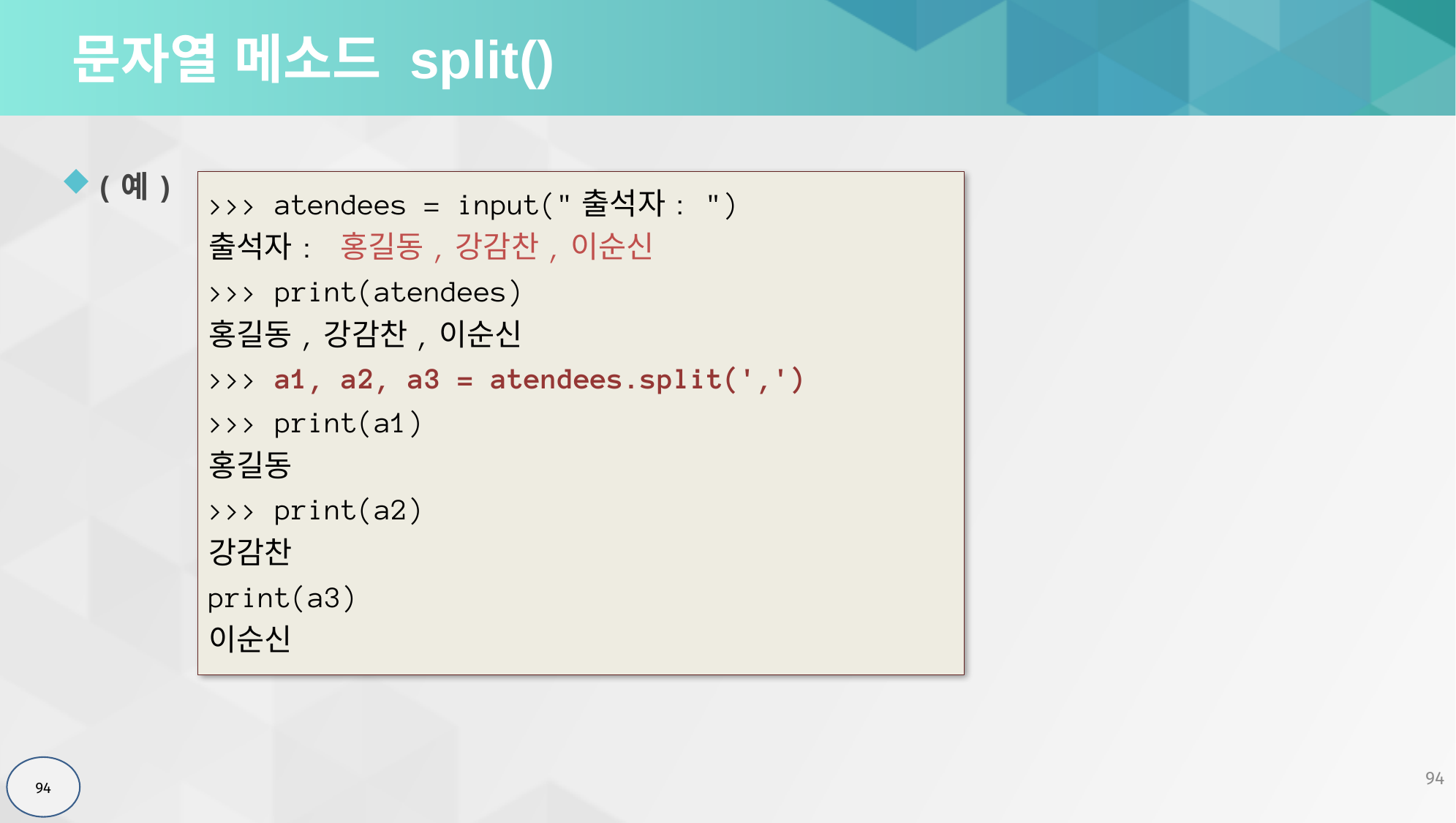

# 문자열 메소드 split()
(예)

>>> atendees = input("출석자: ")
출석자: 홍길동,강감찬,이순신
>>> print(atendees)
홍길동,강감찬,이순신
>>> a1, a2, a3 = atendees.split(',')
>>> print(a1)
홍길동
>>> print(a2)
강감찬
print(a3)
이순신
94